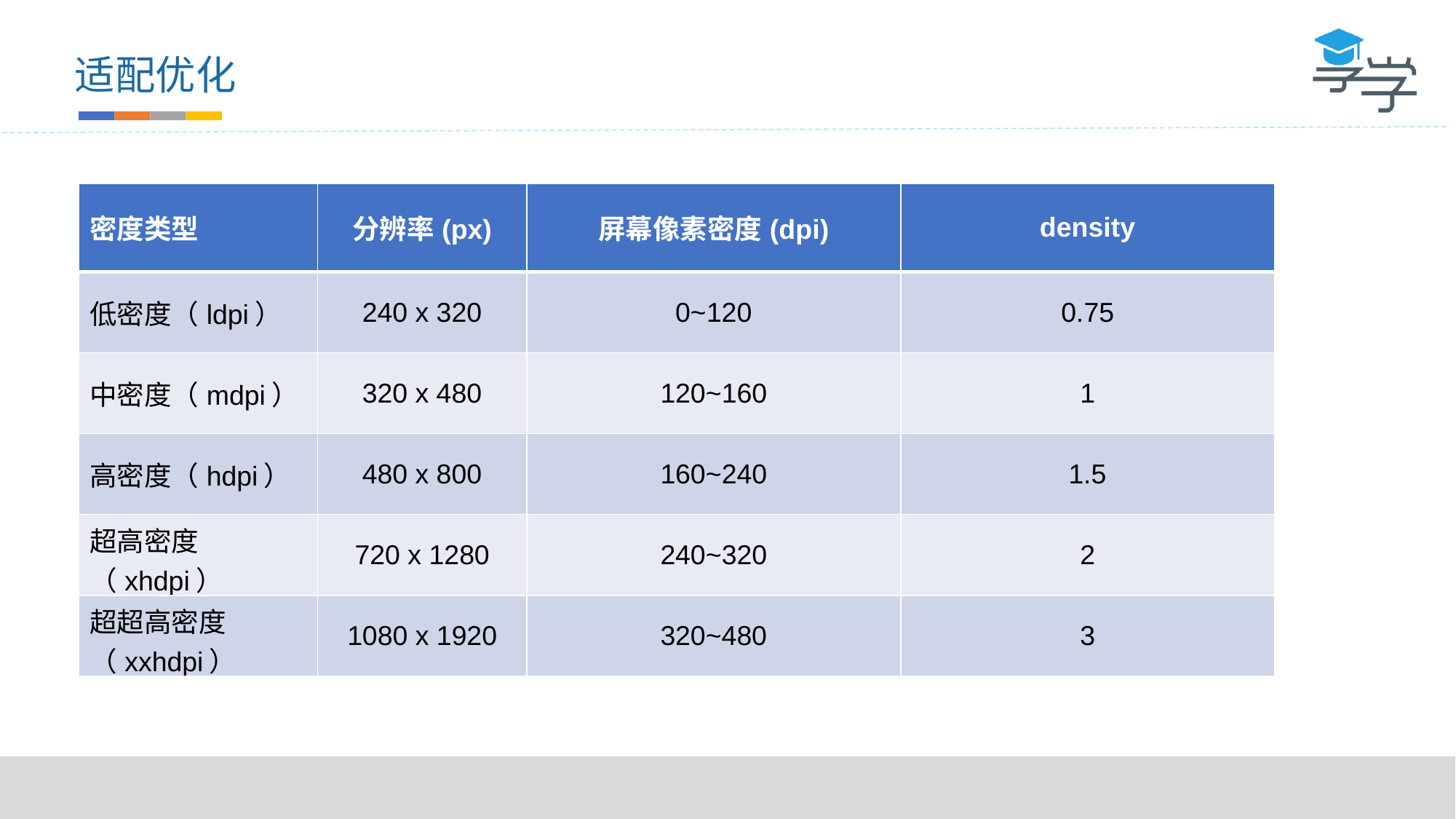

适配优化

| 密度类型 | 分辨率(px) | 屏幕像素密度(dpi) | density |
| --- | --- | --- | --- |
| 低密度（ldpi） | 240 x 320 | 0~120 | 0.75 |
| 中密度（mdpi） | 320 x 480 | 120~160 | 1 |
| 高密度（hdpi） | 480 x 800 | 160~240 | 1.5 |
| 超高密度（xhdpi） | 720 x 1280 | 240~320 | 2 |
| 超超高密度（xxhdpi） | 1080 x 1920 | 320~480 | 3 |